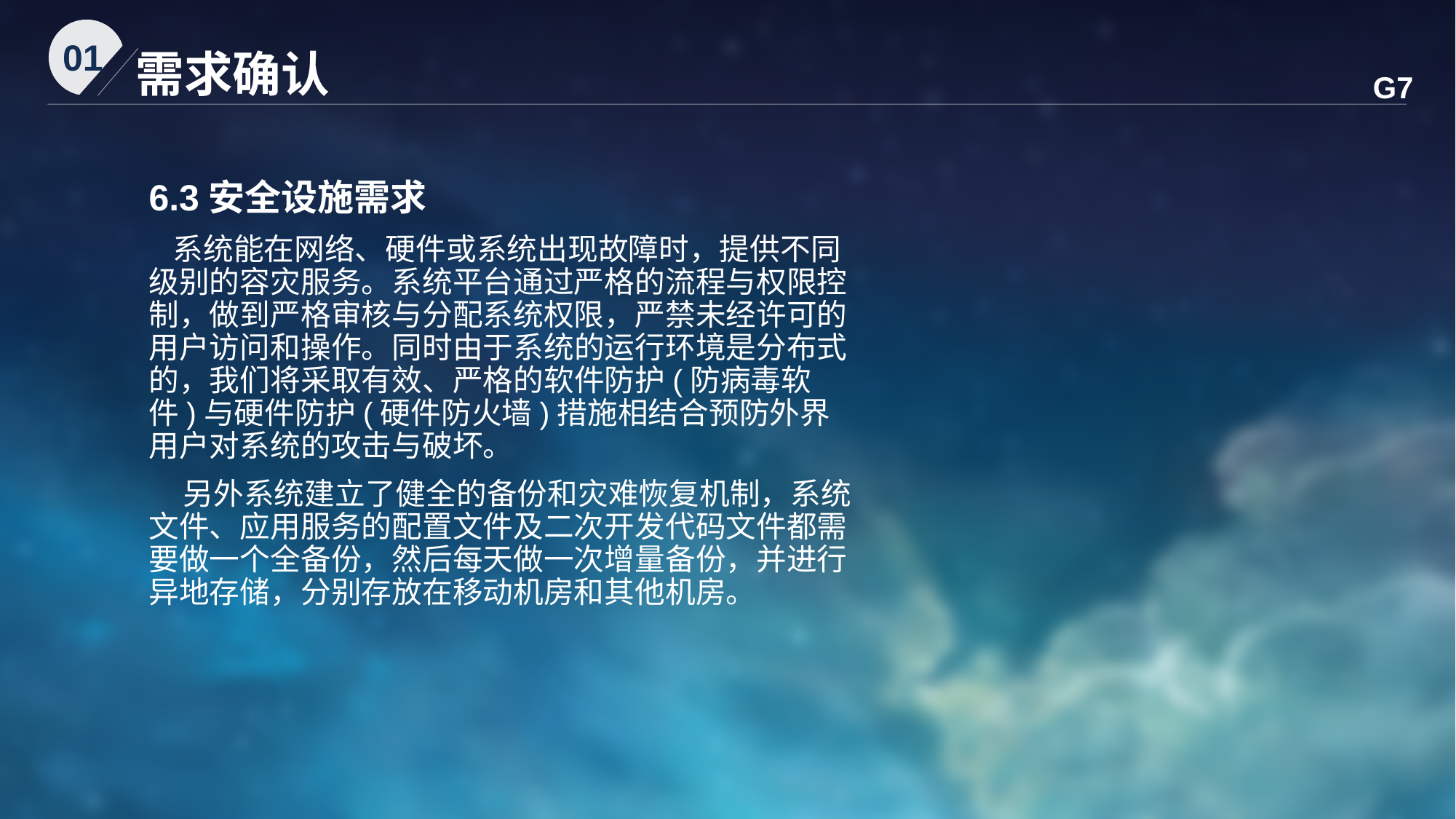

01
需求确认
G7
6.3安全设施需求
    系统能在网络、硬件或系统出现故障时，提供不同级别的容灾服务。系统平台通过严格的流程与权限控制，做到严格审核与分配系统权限，严禁未经许可的用户访问和操作。同时由于系统的运行环境是分布式的，我们将采取有效、严格的软件防护(防病毒软件)与硬件防护(硬件防火墙)措施相结合预防外界用户对系统的攻击与破坏。
    另外系统建立了健全的备份和灾难恢复机制，系统文件、应用服务的配置文件及二次开发代码文件都需要做一个全备份，然后每天做一次增量备份，并进行异地存储，分别存放在移动机房和其他机房。